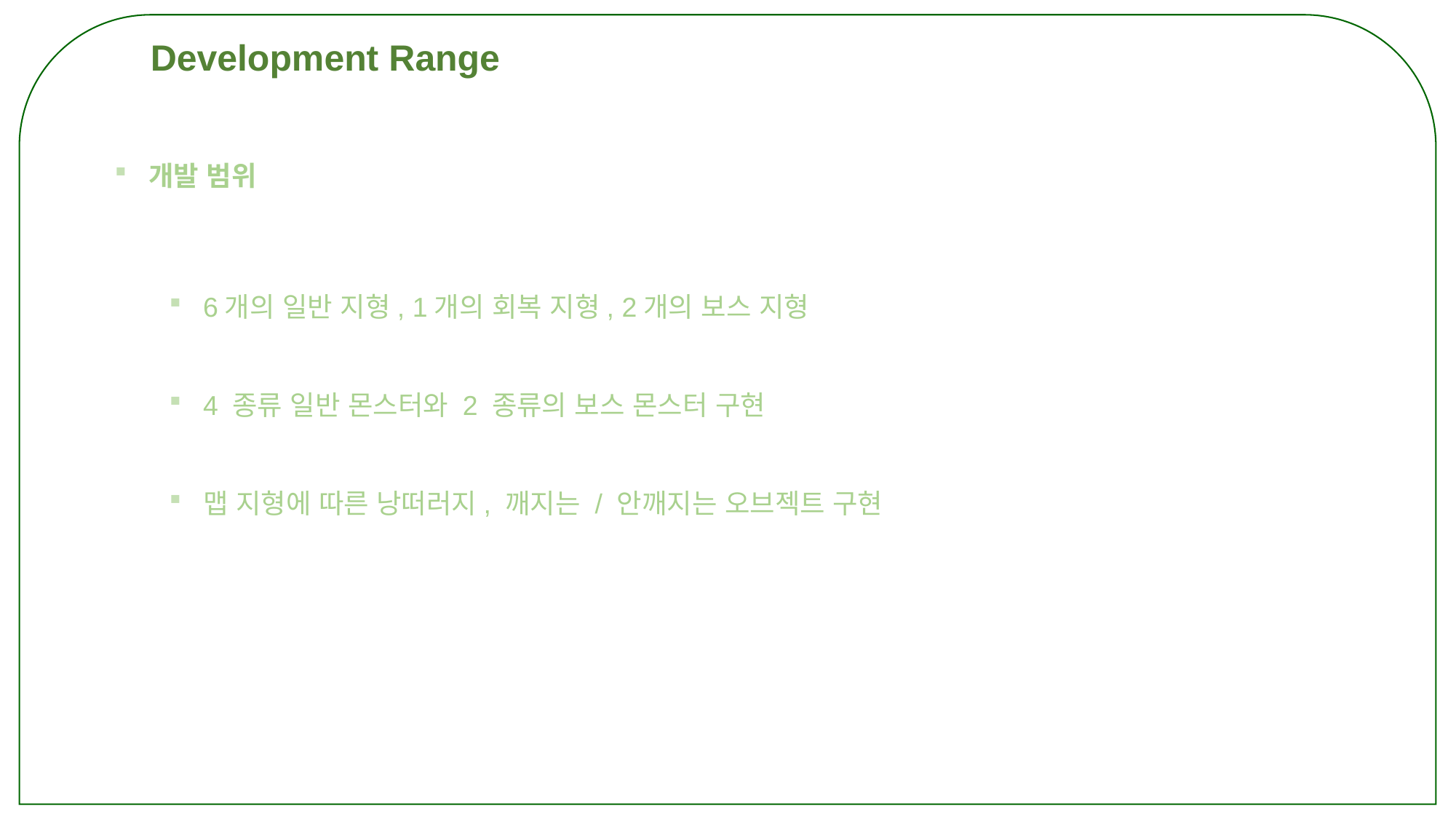

Development Range
개발 범위

6개의 일반 지형, 1개의 회복 지형, 2개의 보스 지형

4 종류 일반 몬스터와 2 종류의 보스 몬스터 구현

맵 지형에 따른 낭떠러지, 깨지는 / 안깨지는 오브젝트 구현